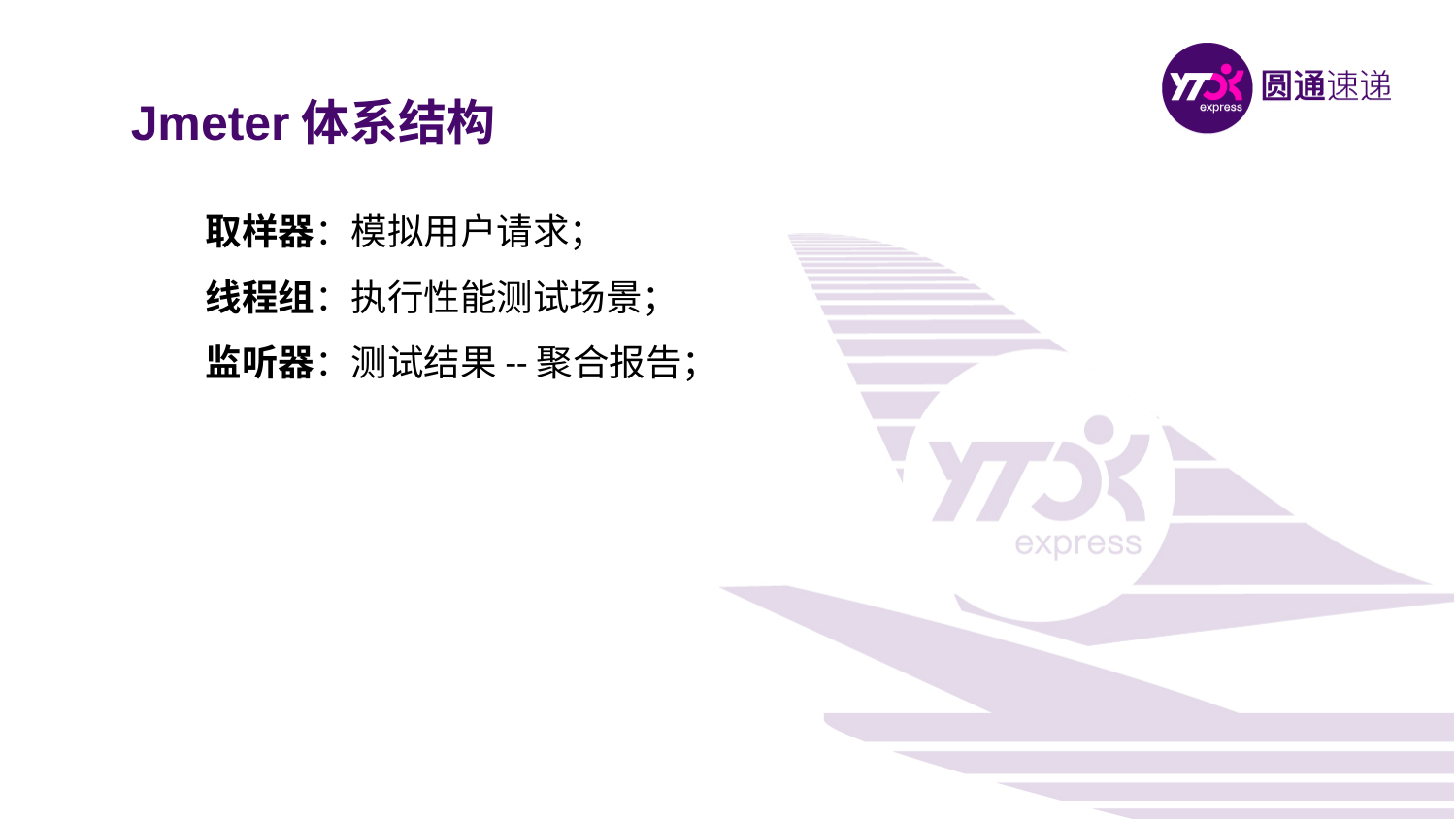

Jmeter体系结构
        取样器：模拟用户请求；
        线程组：执行性能测试场景；
        监听器：测试结果--聚合报告；